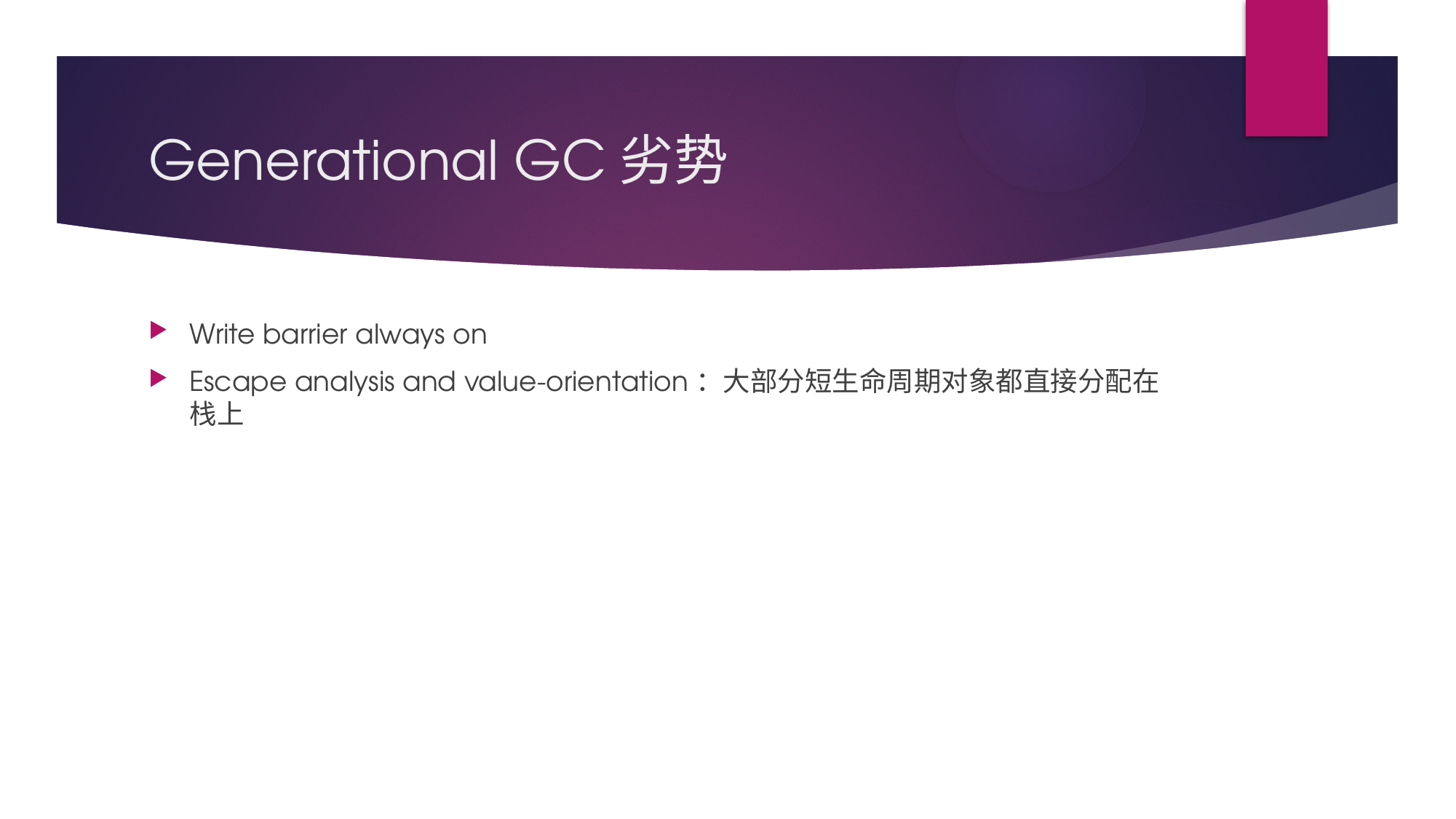

# Generational GC劣势
Write barrier always on
Escape analysis and value-orientation：大部分短生命周期对象都直接分配在栈上